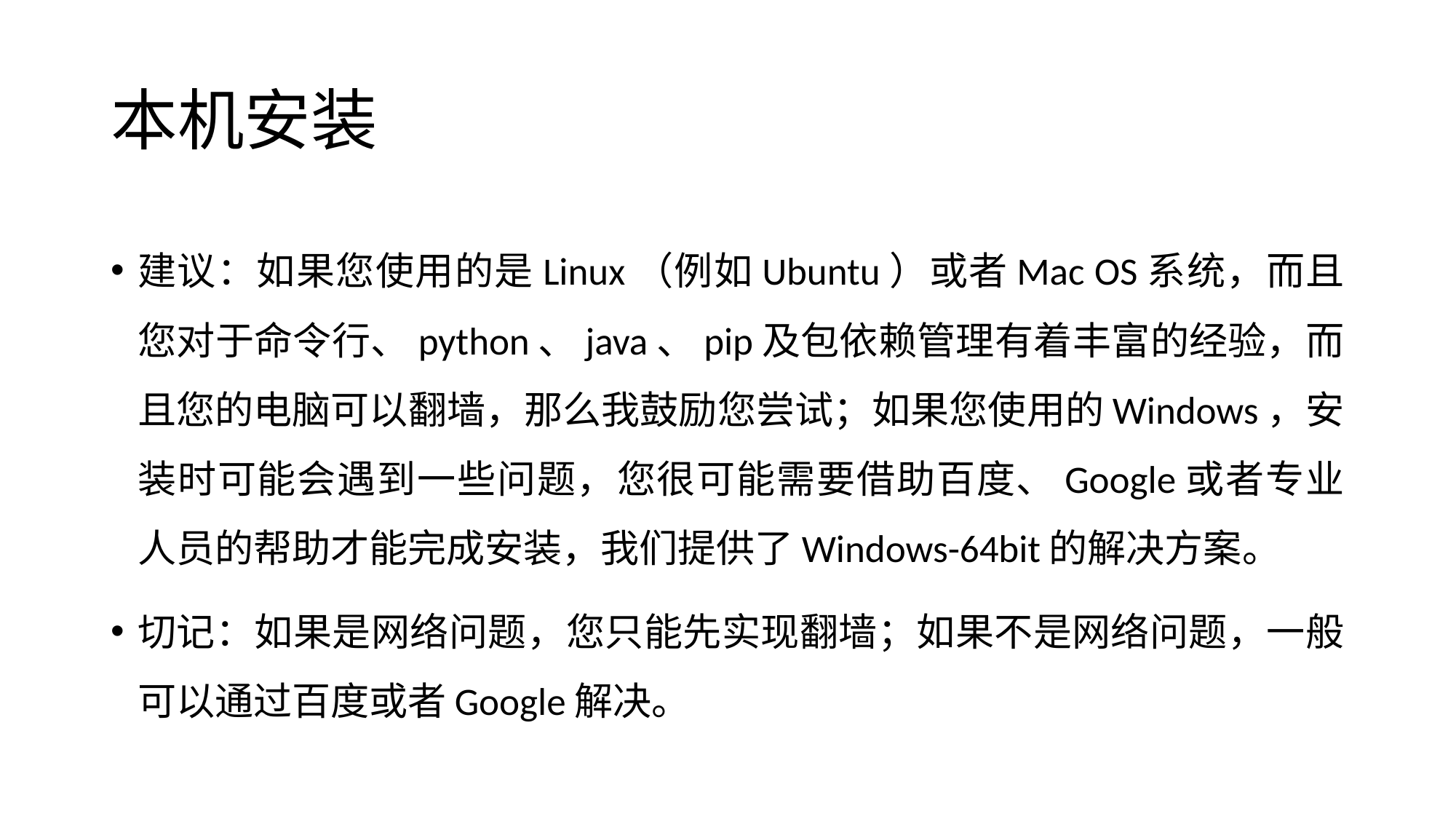

# 本机安装
建议：如果您使用的是Linux（例如Ubuntu）或者Mac OS系统，而且您对于命令行、python、java、pip及包依赖管理有着丰富的经验，而且您的电脑可以翻墙，那么我鼓励您尝试；如果您使用的Windows，安装时可能会遇到一些问题，您很可能需要借助百度、Google或者专业人员的帮助才能完成安装，我们提供了Windows-64bit的解决方案。
切记：如果是网络问题，您只能先实现翻墙；如果不是网络问题，一般可以通过百度或者Google解决。